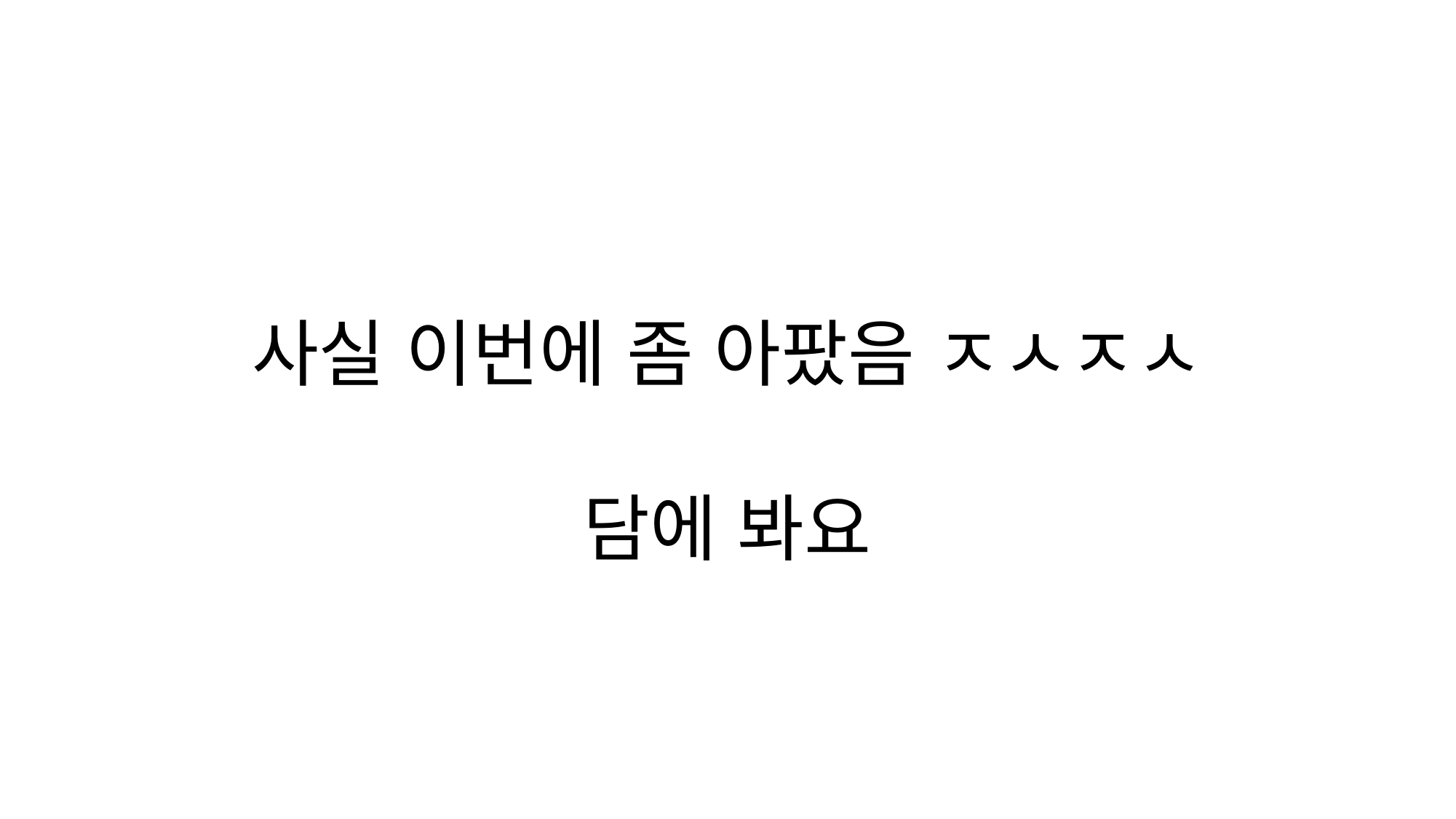

사실 이번에 좀 아팠음 ㅈㅅㅈㅅ

담에 봐요